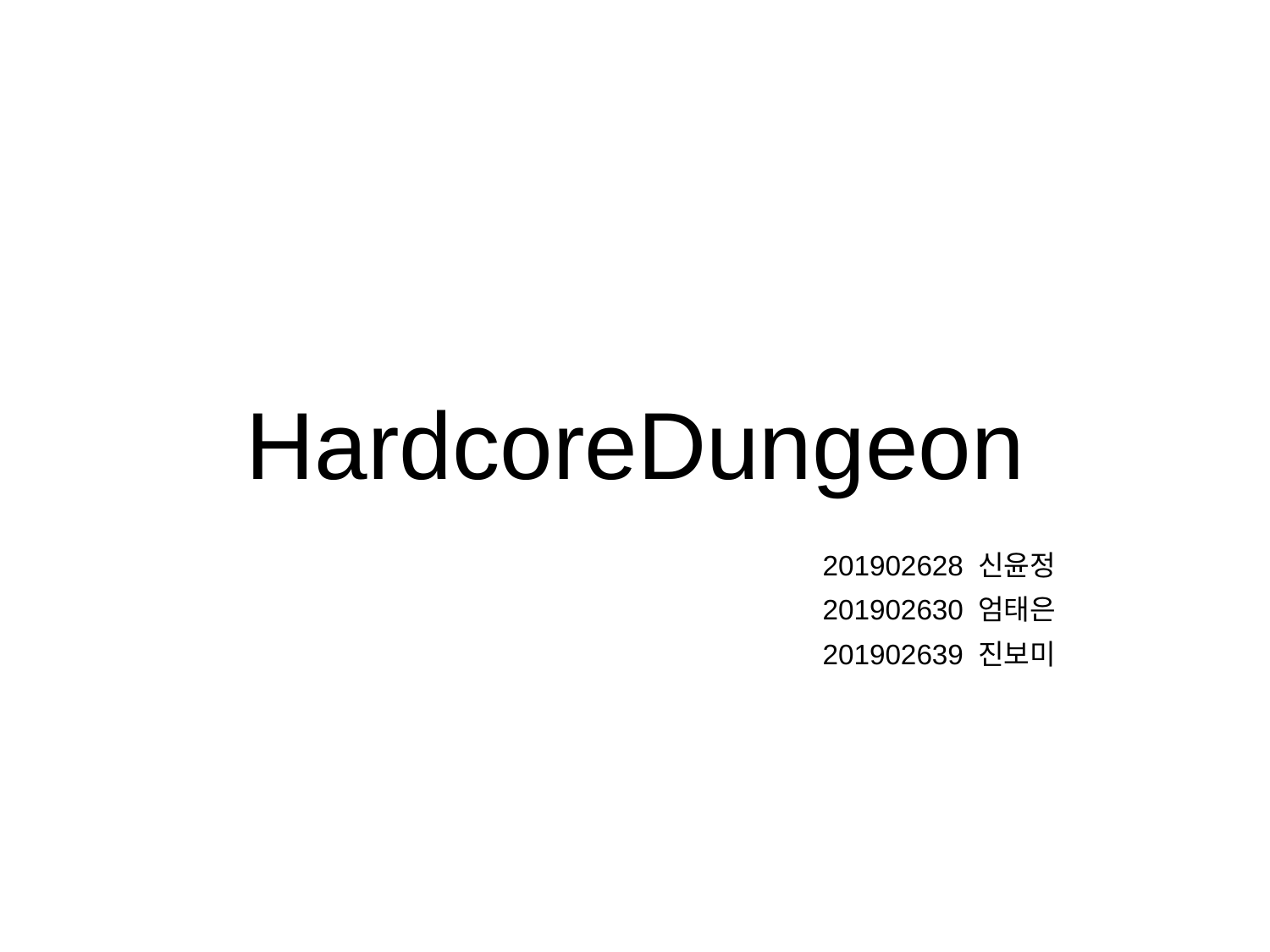

# HardcoreDungeon
201902628 신윤정
201902630 엄태은
201902639 진보미